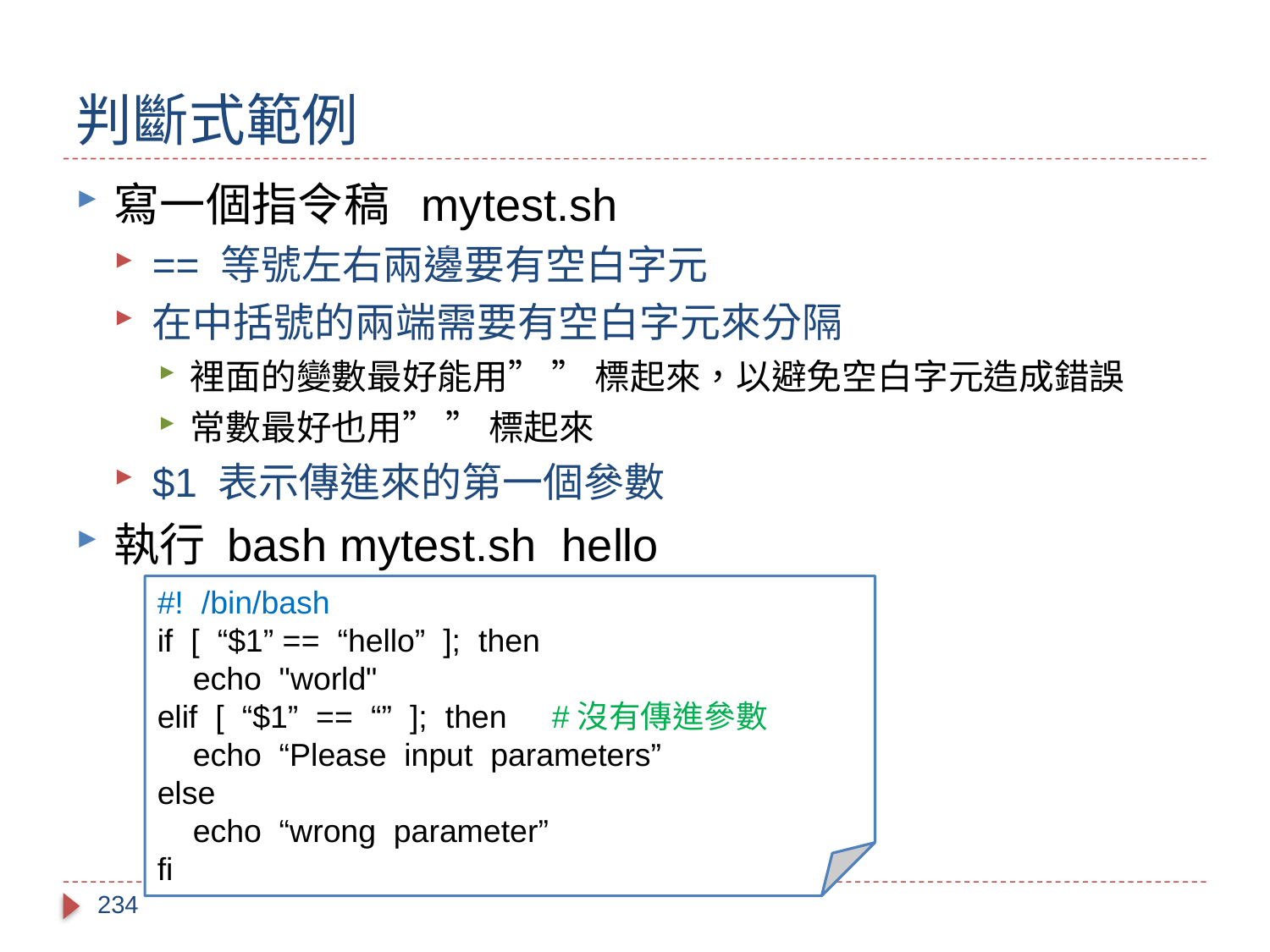

# 判斷式範例
寫一個指令稿  mytest.sh
== 等號左右兩邊要有空白字元
在中括號的兩端需要有空白字元來分隔
裡面的變數最好能用” ” 標起來，以避免空白字元造成錯誤
常數最好也用” ” 標起來
$1 表示傳進來的第一個參數
執行 bash mytest.sh  hello

#!  /bin/bash
if  [  “$1” ==  “hello”  ];  then
    echo  "world"
elif  [  “$1”  ==  “”  ];  then     #沒有傳進參數
    echo  “Please  input  parameters”
else
    echo  “wrong  parameter”
fi
234